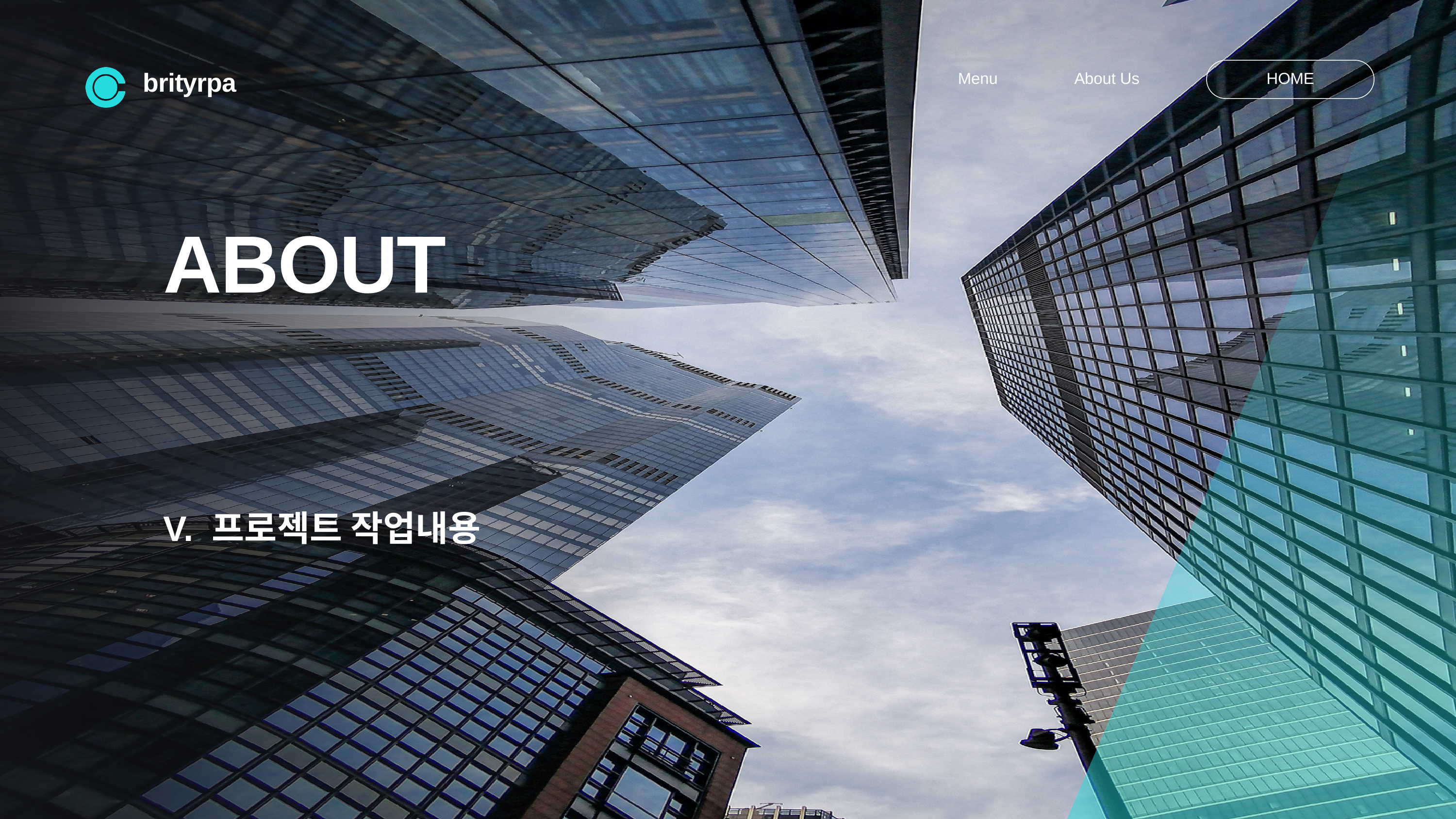

Menu
About Us
HOME
brityrpa
ABOUT

V. 프로젝트 작업내용